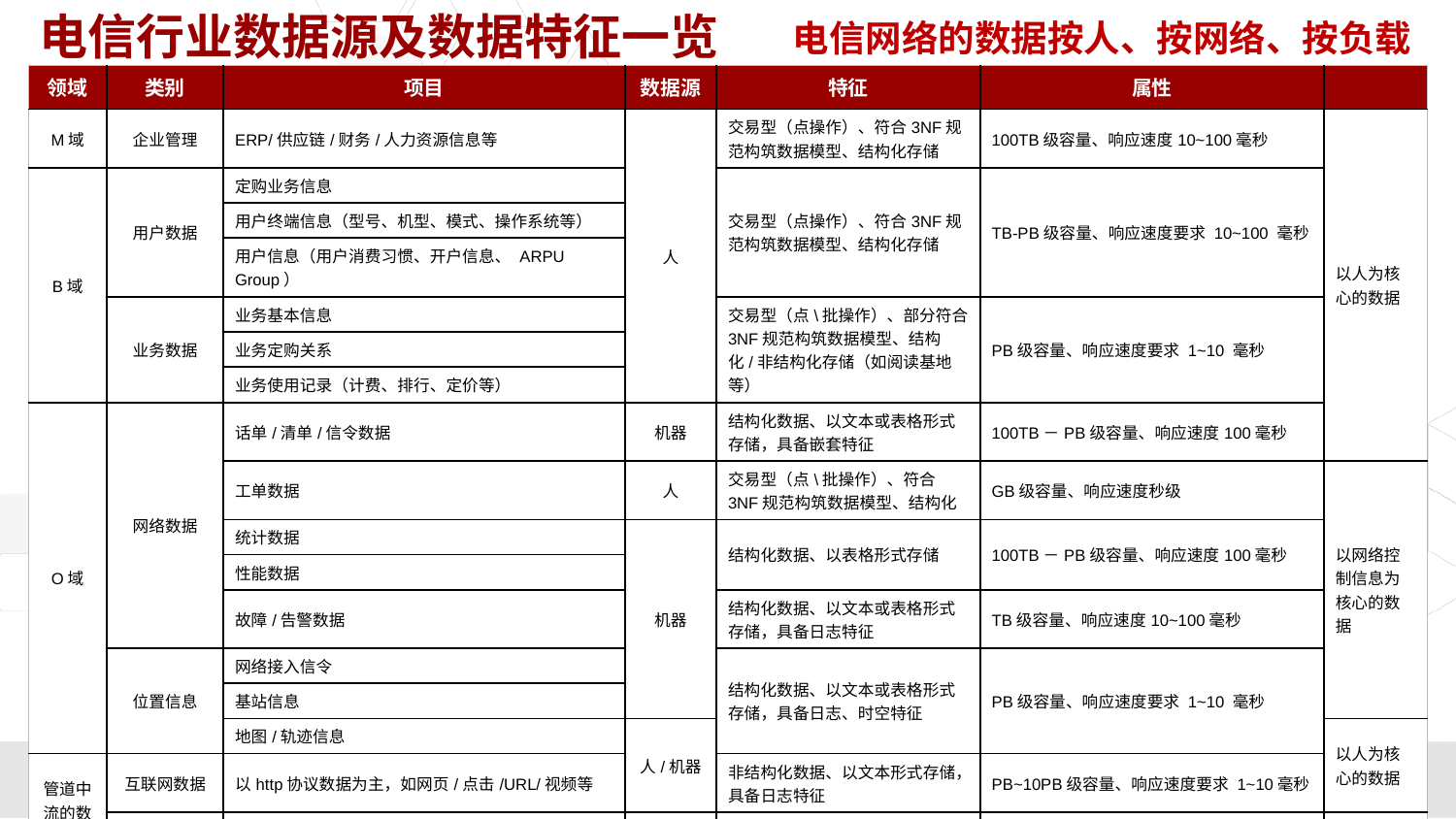

# 电信行业数据源及数据特征一览
电信网络的数据按人、按网络、按负载
| 领域 | 类别 | 项目 | 数据源 | 特征 | 属性 |  |
| --- | --- | --- | --- | --- | --- | --- |
| M域 | 企业管理 | ERP/供应链/财务/人力资源信息等 | 人 | 交易型（点操作）、符合3NF规范构筑数据模型、结构化存储 | 100TB级容量、响应速度10~100毫秒 | 以人为核心的数据 |
| B域 | 用户数据 | 定购业务信息 |  | 交易型（点操作）、符合3NF规范构筑数据模型、结构化存储 | TB-PB级容量、响应速度要求 10~100 毫秒 |  |
|  |  | 用户终端信息（型号、机型、模式、操作系统等） |  |  |  |  |
|  |  | 用户信息（用户消费习惯、开户信息、 ARPU Group） |  |  |  |  |
|  | 业务数据 | 业务基本信息 |  | 交易型（点\批操作）、部分符合3NF规范构筑数据模型、结构化/非结构化存储（如阅读基地等） | PB级容量、响应速度要求 1~10 毫秒 |  |
|  |  | 业务定购关系 |  |  |  |  |
|  |  | 业务使用记录（计费、排行、定价等） |  |  |  |  |
| O域 | 网络数据 | 话单/清单/信令数据 | 机器 | 结构化数据、以文本或表格形式存储，具备嵌套特征 | 100TB－PB级容量、响应速度100毫秒 |  |
|  |  | 工单数据 | 人 | 交易型（点\批操作）、符合3NF规范构筑数据模型、结构化 | GB级容量、响应速度秒级 | 以网络控制信息为核心的数据 |
|  |  | 统计数据 | 机器 | 结构化数据、以表格形式存储 | 100TB－PB级容量、响应速度100毫秒 |  |
|  |  | 性能数据 |  |  |  |  |
|  |  | 故障/告警数据 |  | 结构化数据、以文本或表格形式存储，具备日志特征 | TB级容量、响应速度10~100毫秒 |  |
|  | 位置信息 | 网络接入信令 |  | 结构化数据、以文本或表格形式存储，具备日志、时空特征 | PB级容量、响应速度要求 1~10 毫秒 |  |
|  |  | 基站信息 |  |  |  |  |
|  |  | 地图/轨迹信息 | 人/机器 |  |  | 以人为核心的数据 |
| 管道中流的数据 | 互联网数据 | 以http协议数据为主，如网页/点击/URL/视频等 |  | 非结构化数据、以文本形式存储，具备日志特征 | PB~10PB级容量、响应速度要求 1~10毫秒 |  |
|  | 物联网数据 | 传感器数据/空间位置信息/时间序列 | 机器 | 结构化数据、以文本形式存储，具备日志、时空特征 | 100PB级容量、响应速度要求 1~10毫秒 | 以物为核心的数据 |